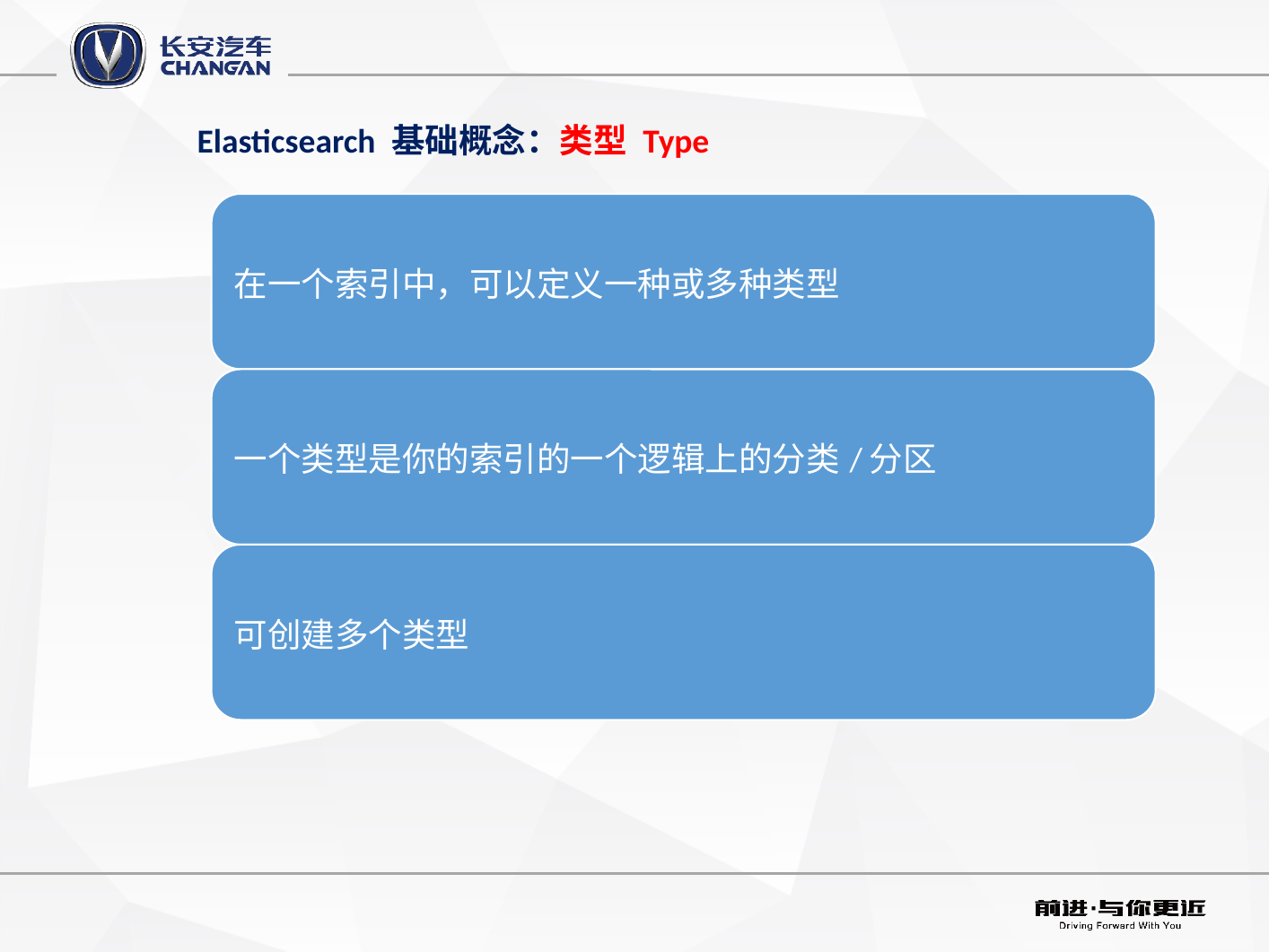

Elasticsearch 基础概念：类型 Type
在一个索引中，可以定义一种或多种类型
一个类型是你的索引的一个逻辑上的分类/分区
可创建多个类型